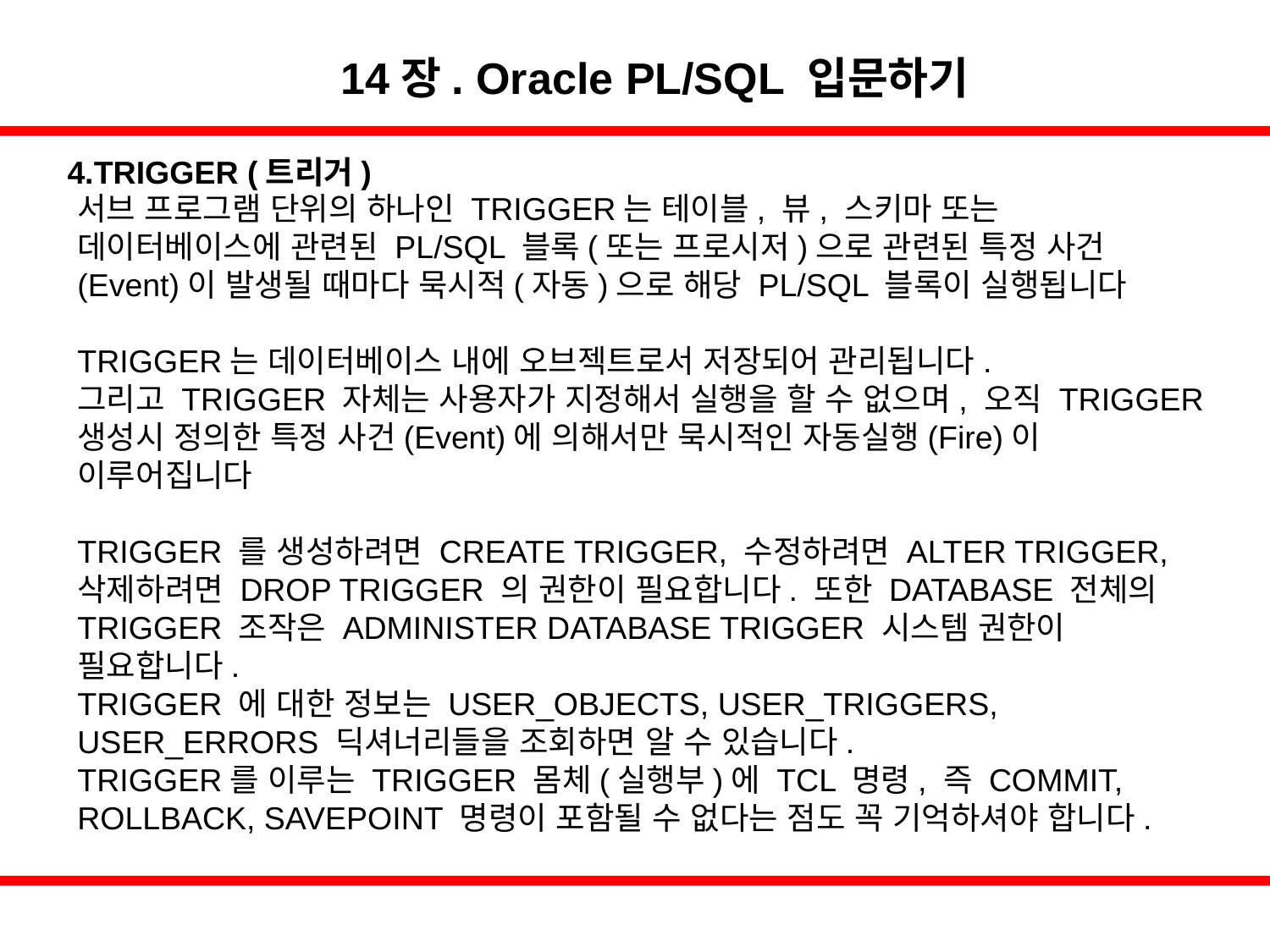

14장. Oracle PL/SQL 입문하기

4.TRIGGER (트리거)
서브 프로그램 단위의 하나인 TRIGGER는 테이블, 뷰, 스키마 또는 데이터베이스에 관련된 PL/SQL 블록(또는 프로시저)으로 관련된 특정 사건(Event)이 발생될 때마다 묵시적(자동)으로 해당 PL/SQL 블록이 실행됩니다

TRIGGER는 데이터베이스 내에 오브젝트로서 저장되어 관리됩니다.
그리고 TRIGGER 자체는 사용자가 지정해서 실행을 할 수 없으며, 오직 TRIGGER 생성시 정의한 특정 사건(Event)에 의해서만 묵시적인 자동실행(Fire)이 이루어집니다

TRIGGER 를 생성하려면 CREATE TRIGGER, 수정하려면 ALTER TRIGGER, 삭제하려면 DROP TRIGGER 의 권한이 필요합니다. 또한 DATABASE 전체의 TRIGGER 조작은 ADMINISTER DATABASE TRIGGER 시스템 권한이 필요합니다.
TRIGGER 에 대한 정보는 USER_OBJECTS, USER_TRIGGERS, USER_ERRORS 딕셔너리들을 조회하면 알 수 있습니다.
TRIGGER를 이루는 TRIGGER 몸체(실행부)에 TCL 명령, 즉 COMMIT, ROLLBACK, SAVEPOINT 명령이 포함될 수 없다는 점도 꼭 기억하셔야 합니다.